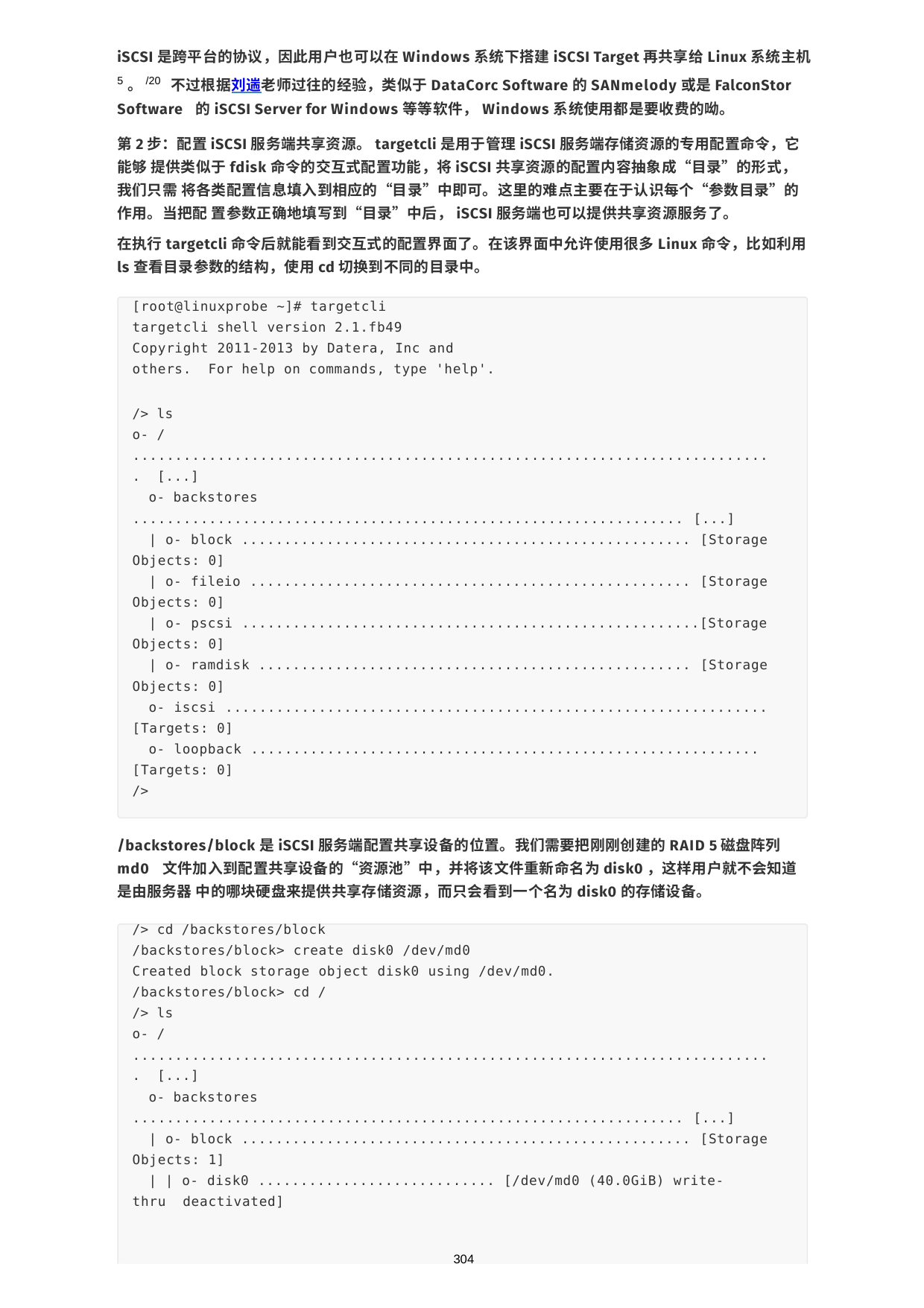

iSCSI是跨平台的协议，因此用户也可以在Windows系统下搭建iSCSI Target再共享给Linux系统主机5。/20  不过根据刘遄老师过往的经验，类似于DataCorc Software的SANmelody或是FalconStor Software  的iSCSI Server for Windows等等软件，Windows系统使用都是要收费的呦。
第2步：配置iSCSI服务端共享资源。targetcli是用于管理iSCSI服务端存储资源的专用配置命令，它能够 提供类似于fdisk命令的交互式配置功能，将iSCSI共享资源的配置内容抽象成“目录”的形式，我们只需 将各类配置信息填入到相应的“目录”中即可。这里的难点主要在于认识每个“参数目录”的作用。当把配 置参数正确地填写到“目录”中后，iSCSI服务端也可以提供共享资源服务了。

在执行targetcli命令后就能看到交互式的配置界面了。在该界面中允许使用很多Linux命令，比如利用
ls查看目录参数的结构，使用cd切换到不同的目录中。

[root@linuxprobe ~]# targetcli  targetcli shell version 2.1.fb49
Copyright 2011-2013 by Datera, Inc and others.  For help on commands, type 'help'.

/> ls
o- /
............................................................................  [...]
o- backstores
................................................................. [...]
| o- block ..................................................... [Storage
Objects: 0]
| o- fileio .................................................... [Storage
Objects: 0]
| o- pscsi ......................................................[Storage
Objects: 0]
| o- ramdisk ................................................... [Storage
Objects: 0]
o- iscsi ................................................................
[Targets: 0]
o- loopback ............................................................
[Targets: 0]
/>

/backstores/block是iSCSI服务端配置共享设备的位置。我们需要把刚刚创建的RAID 5磁盘阵列md0  文件加入到配置共享设备的“资源池”中，并将该文件重新命名为disk0，这样用户就不会知道是由服务器 中的哪块硬盘来提供共享存储资源，而只会看到一个名为disk0的存储设备。

/> cd /backstores/block
/backstores/block> create disk0 /dev/md0
Created block storage object disk0 using /dev/md0.
/backstores/block> cd /
/> ls
o- /
............................................................................  [...]
o- backstores
................................................................. [...]
| o- block ..................................................... [Storage
Objects: 1]
| | o- disk0 ............................ [/dev/md0 (40.0GiB) write-thru  deactivated]

304